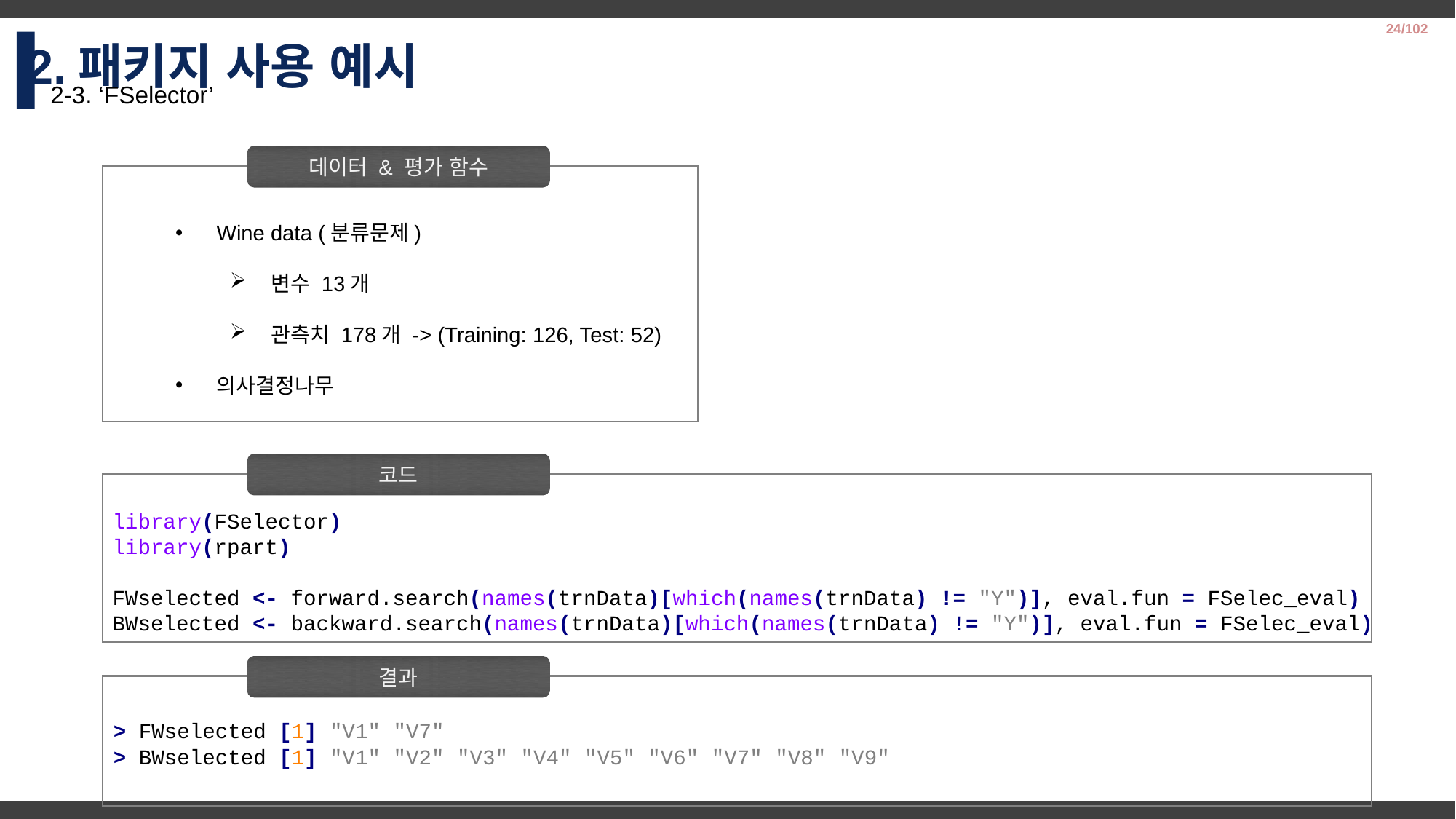

2.패키지 사용 예시
24/102

2-3. ‘FSelector’
데이터 & 평가 함수

Wine data (분류문제)
변수 13개
관측치 178개 -> (Training: 126, Test: 52)
의사결정나무
코드

library(FSelector)
library(rpart)

FWselected <- forward.search(names(trnData)[which(names(trnData) != "Y")], eval.fun = FSelec_eval)
BWselected <- backward.search(names(trnData)[which(names(trnData) != "Y")], eval.fun = FSelec_eval)
결과

> FWselected [1] "V1" "V7"
> BWselected [1] "V1" "V2" "V3" "V4" "V5" "V6" "V7" "V8" "V9"
2014-2 Business Logistics Team Project